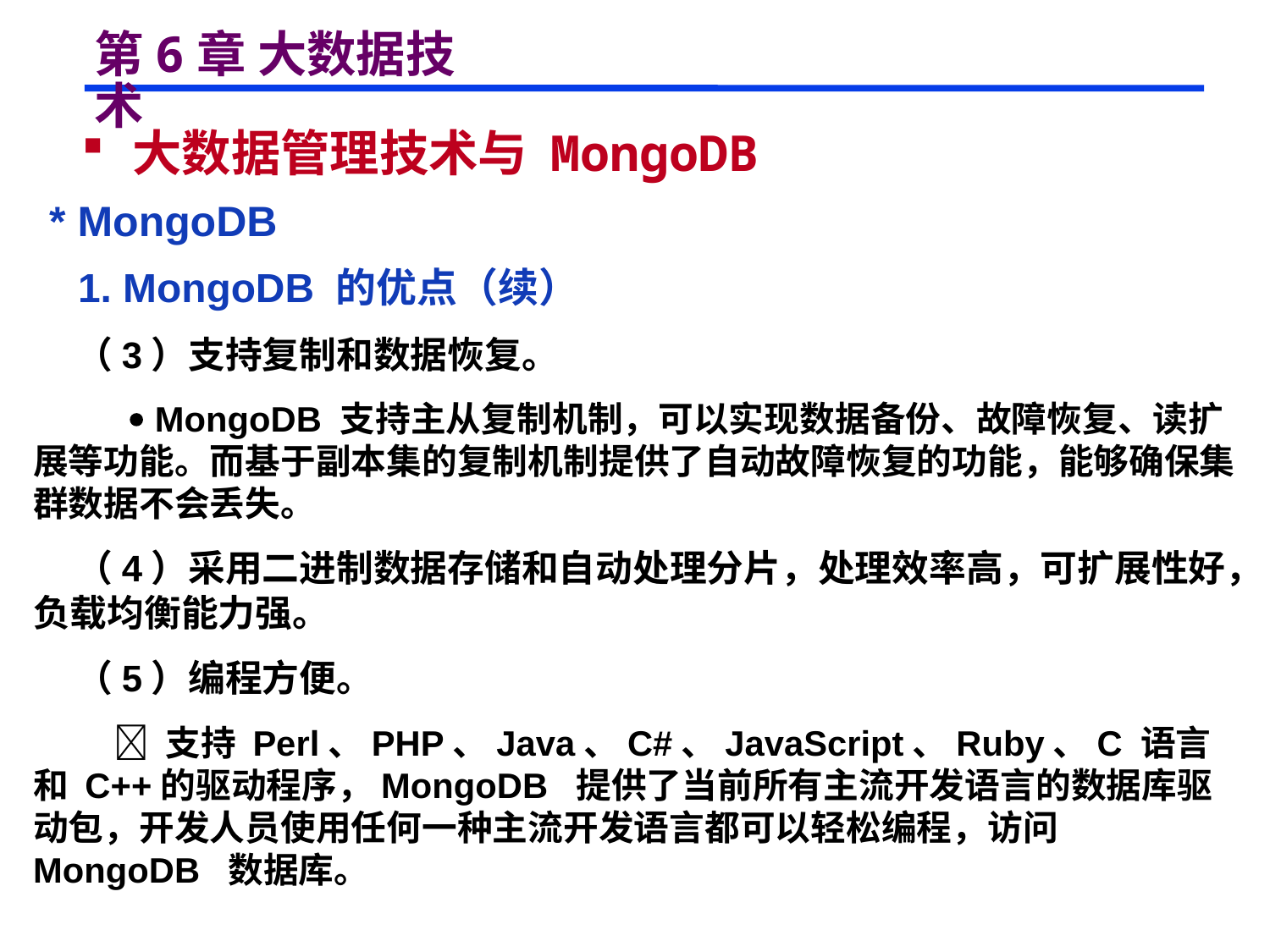

# 第6章 大数据技术
 大数据管理技术与 MongoDB
  * MongoDB
    1. MongoDB 的优点（续）
    （3）支持复制和数据恢复。
          • MongoDB 支持主从复制机制，可以实现数据备份、故障恢复、读扩展等功能。而基于副本集的复制机制提供了自动故障恢复的功能，能够确保集群数据不会丢失。
    （4）采用二进制数据存储和自动处理分片，处理效率高，可扩展性好，负载均衡能力强。
    （5）编程方便。
          • 支持 Perl、PHP、Java、C#、JavaScript、Ruby、C 语言和 C++的驱动程序，MongoDB  提供了当前所有主流开发语言的数据库驱动包，开发人员使用任何一种主流开发语言都可以轻松编程，访问 MongoDB  数据库。